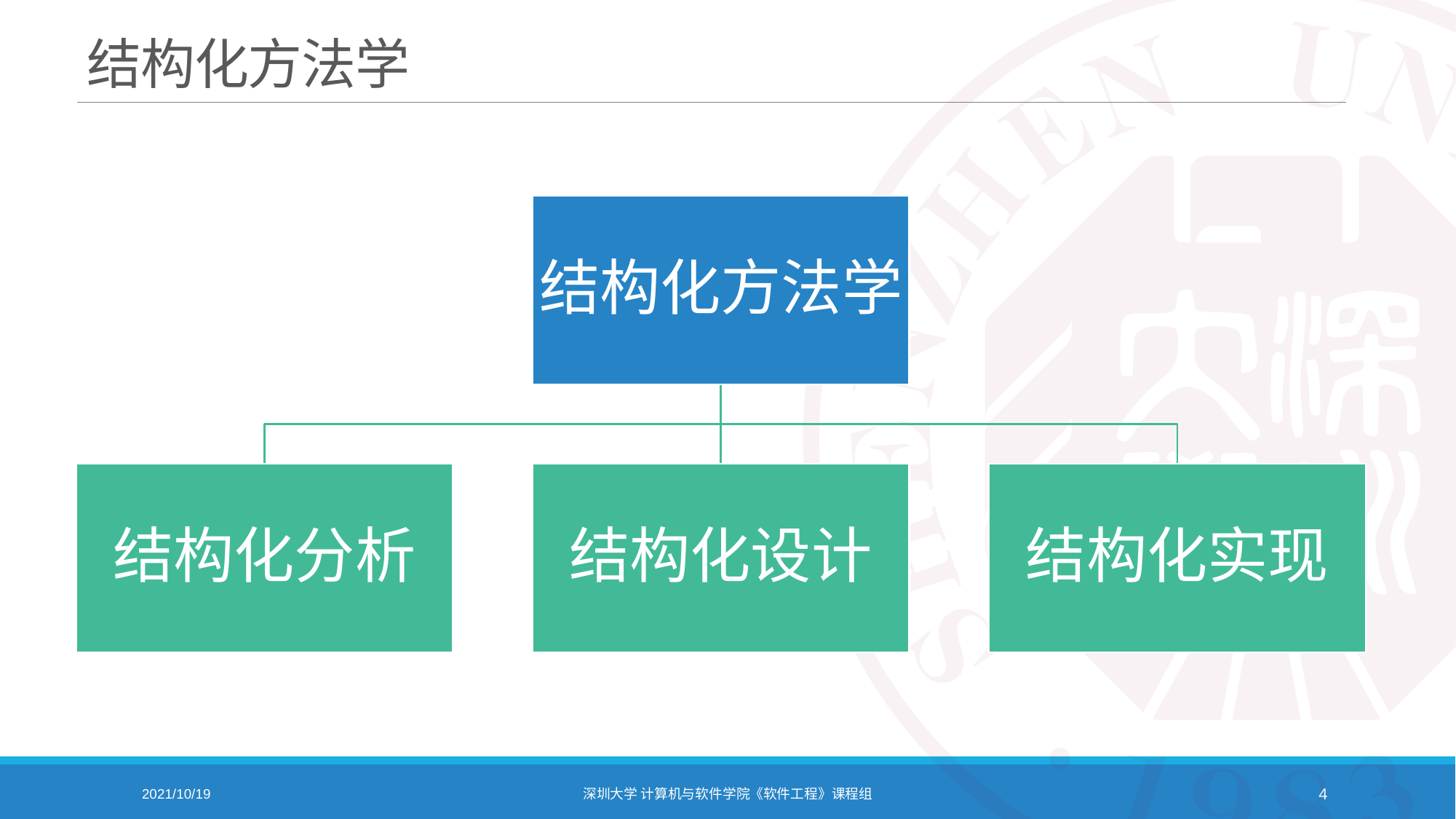

# 结构化方法学
结构化方法学
结构化分析
结构化设计
结构化实现
2021/10/19
深圳大学 计算机与软件学院《软件工程》课程组
4